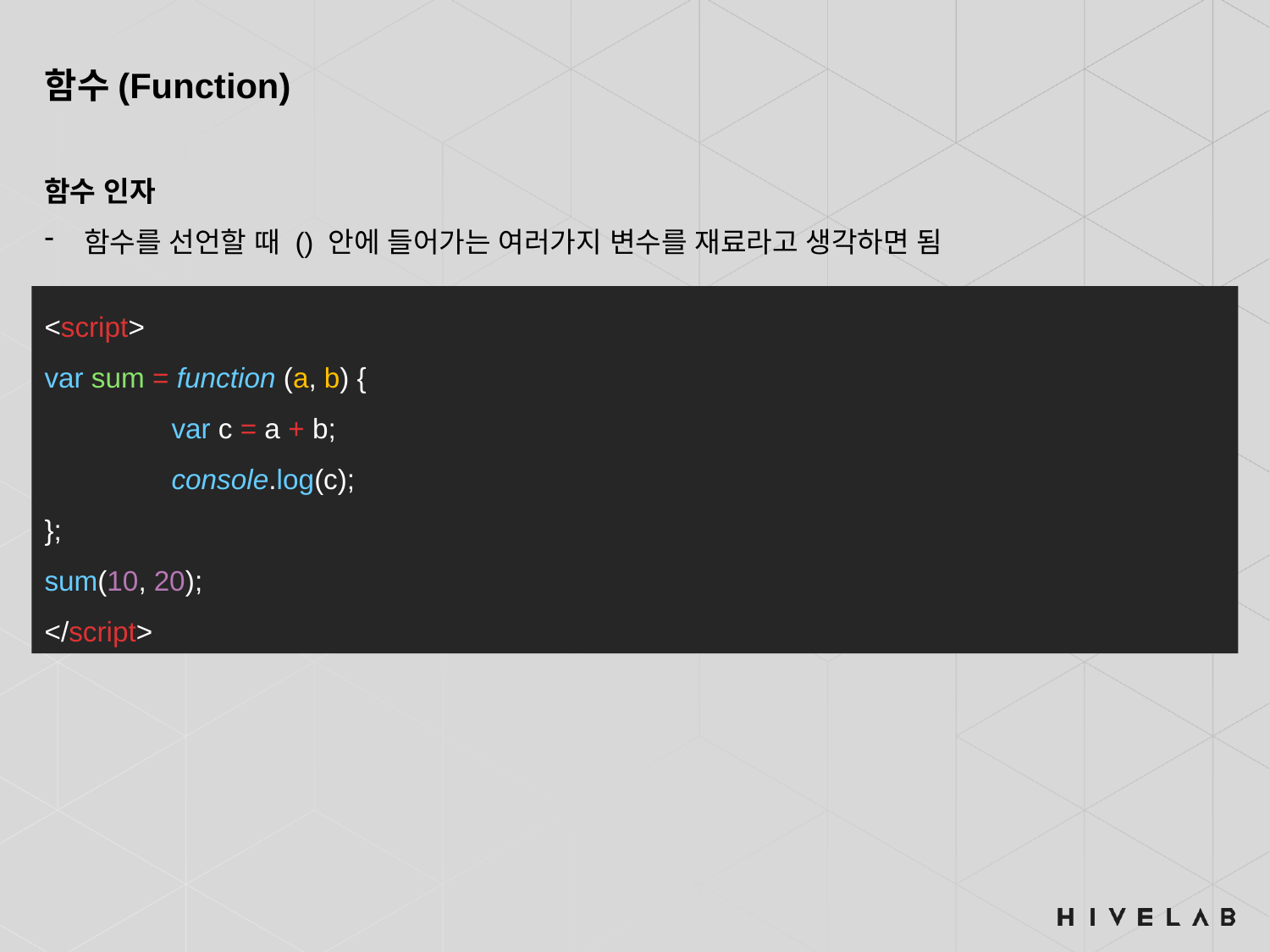

함수(Function)

함수 인자
함수를 선언할 때 () 안에 들어가는 여러가지 변수를 재료라고 생각하면 됨
<script>
var sum = function (a, b) {
	var c = a + b;
	console.log(c);
};
sum(10, 20);
</script>